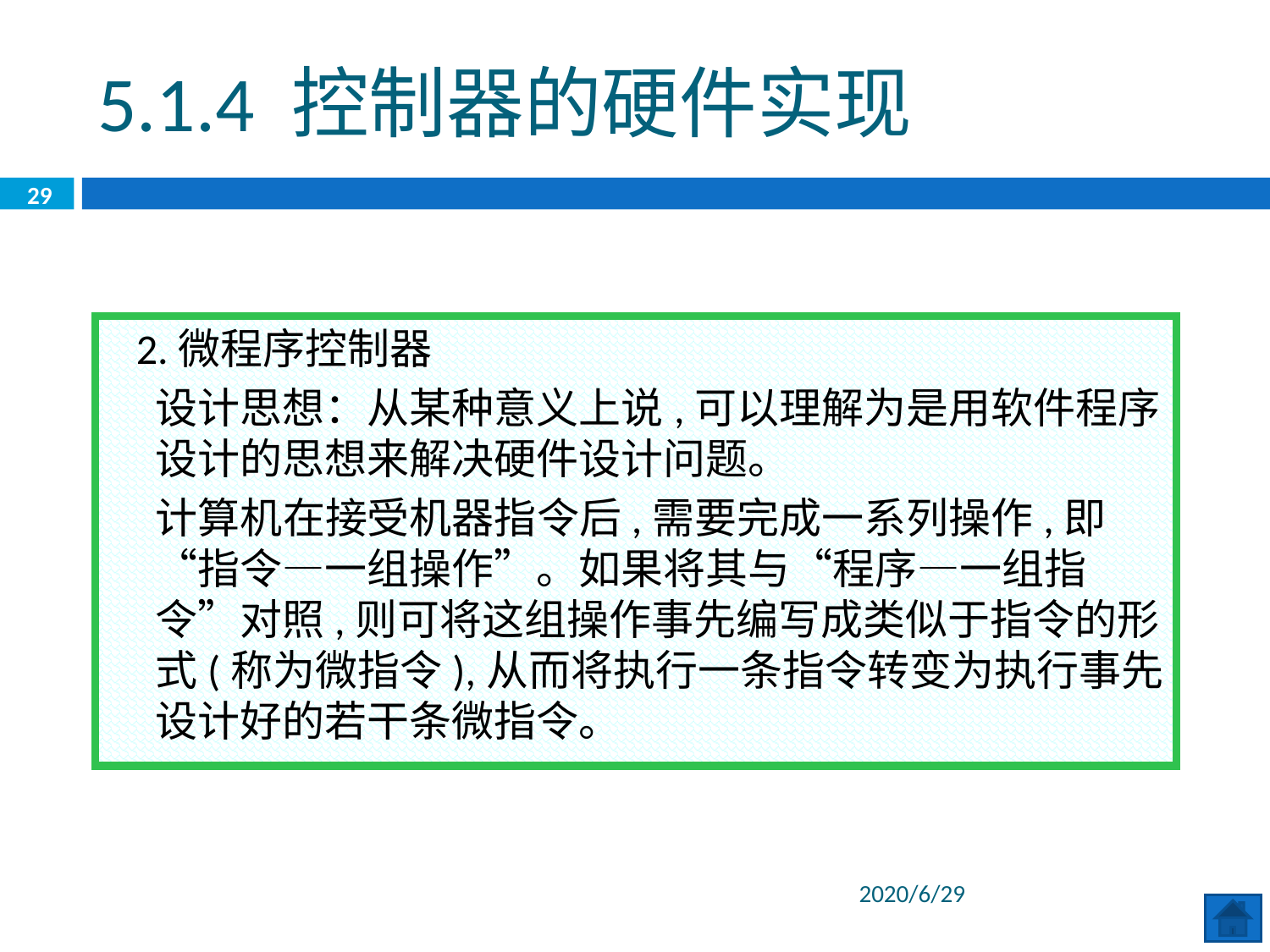

5.1.4 控制器的硬件实现
29
   2.微程序控制器
    设计思想：从某种意义上说,可以理解为是用软件程序设计的思想来解决硬件设计问题。
    计算机在接受机器指令后,需要完成一系列操作,即“指令—一组操作”。如果将其与“程序—一组指令”对照,则可将这组操作事先编写成类似于指令的形式(称为微指令),从而将执行一条指令转变为执行事先设计好的若干条微指令。
2020/6/29